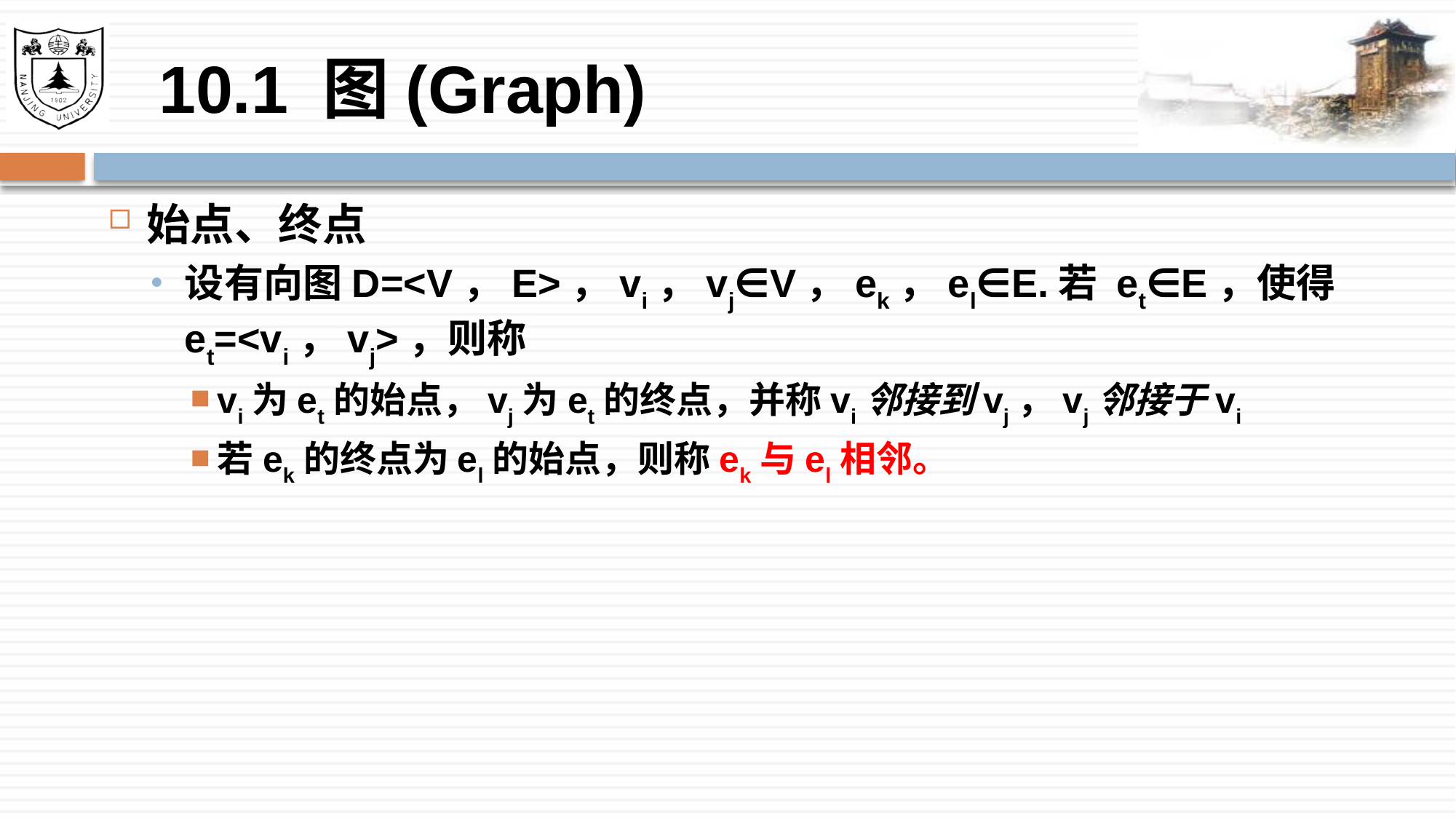

# 10.1 图(Graph)
始点、终点
设有向图D=<V，E>，vi，vj∈V，ek，el∈E.若 et∈E，使得et=<vi，vj>，则称
vi为et的始点，vj为et的终点，并称vi邻接到vj，vj邻接于vi
若ek的终点为el的始点，则称ek与el相邻。